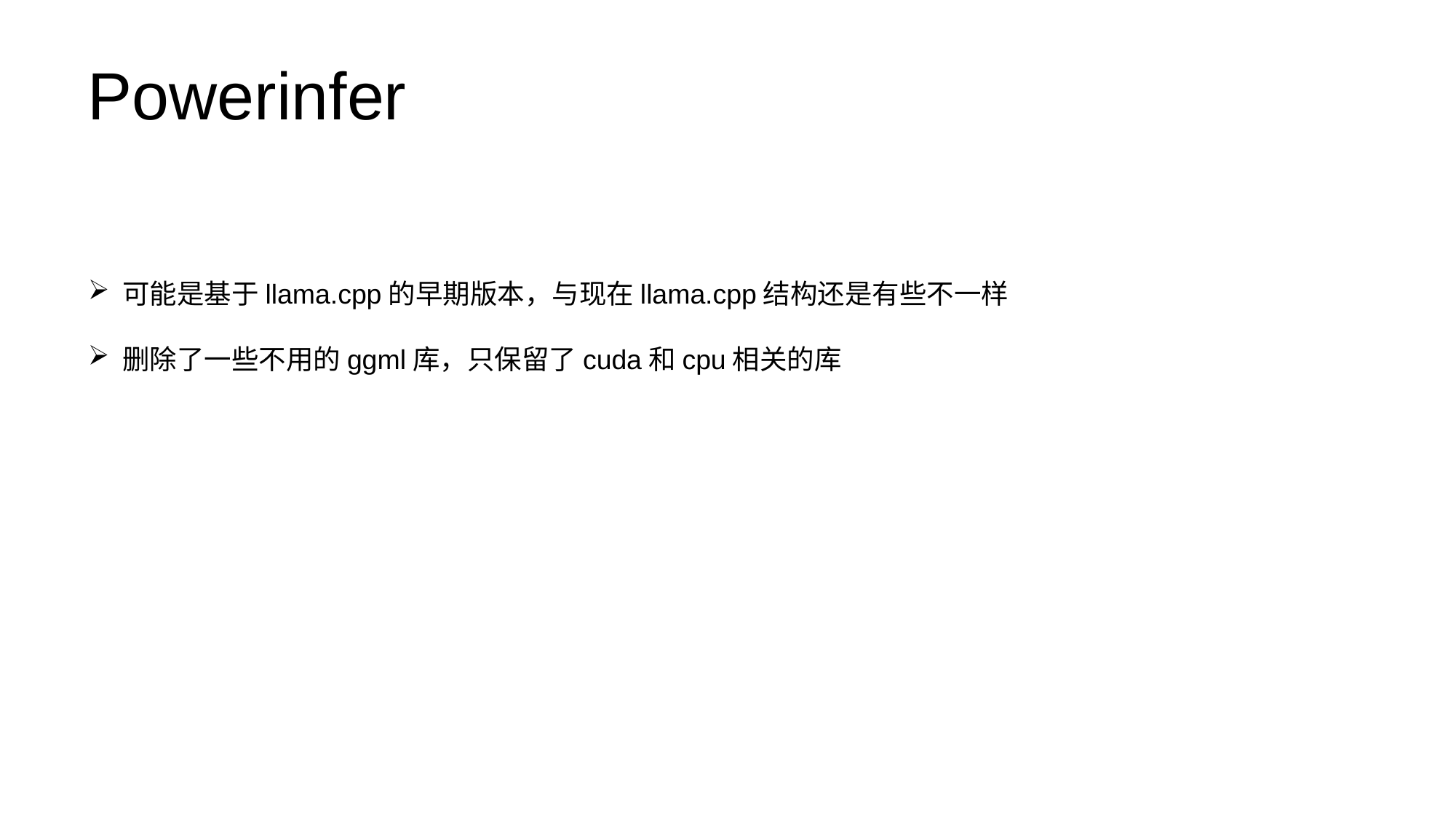

# Powerinfer
可能是基于llama.cpp的早期版本，与现在llama.cpp结构还是有些不一样

删除了一些不用的ggml库，只保留了cuda和cpu相关的库